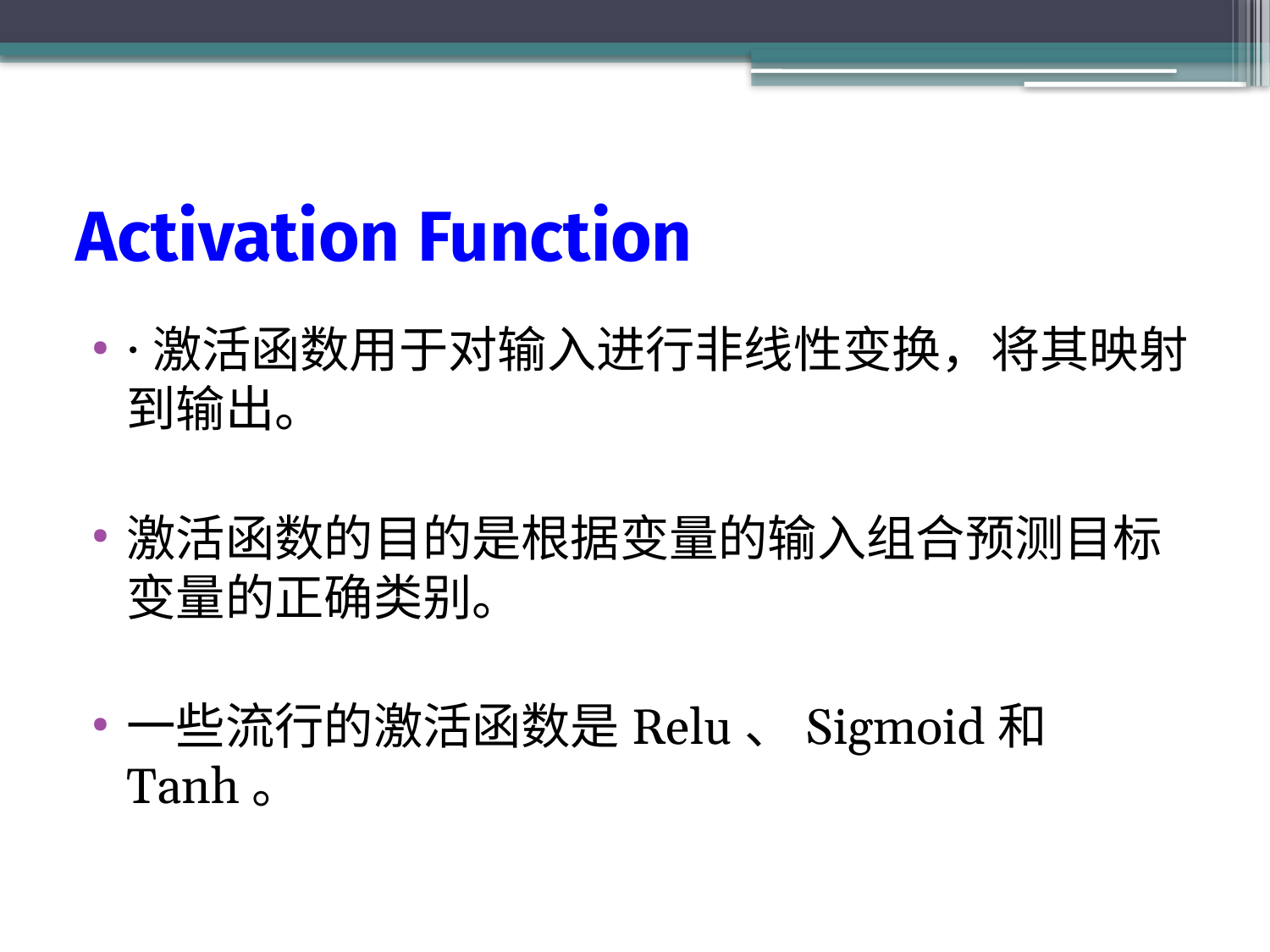

# Activation Function
·激活函数用于对输入进行非线性变换，将其映射到输出。

激活函数的目的是根据变量的输入组合预测目标变量的正确类别。

一些流行的激活函数是Relu、Sigmoid和Tanh。